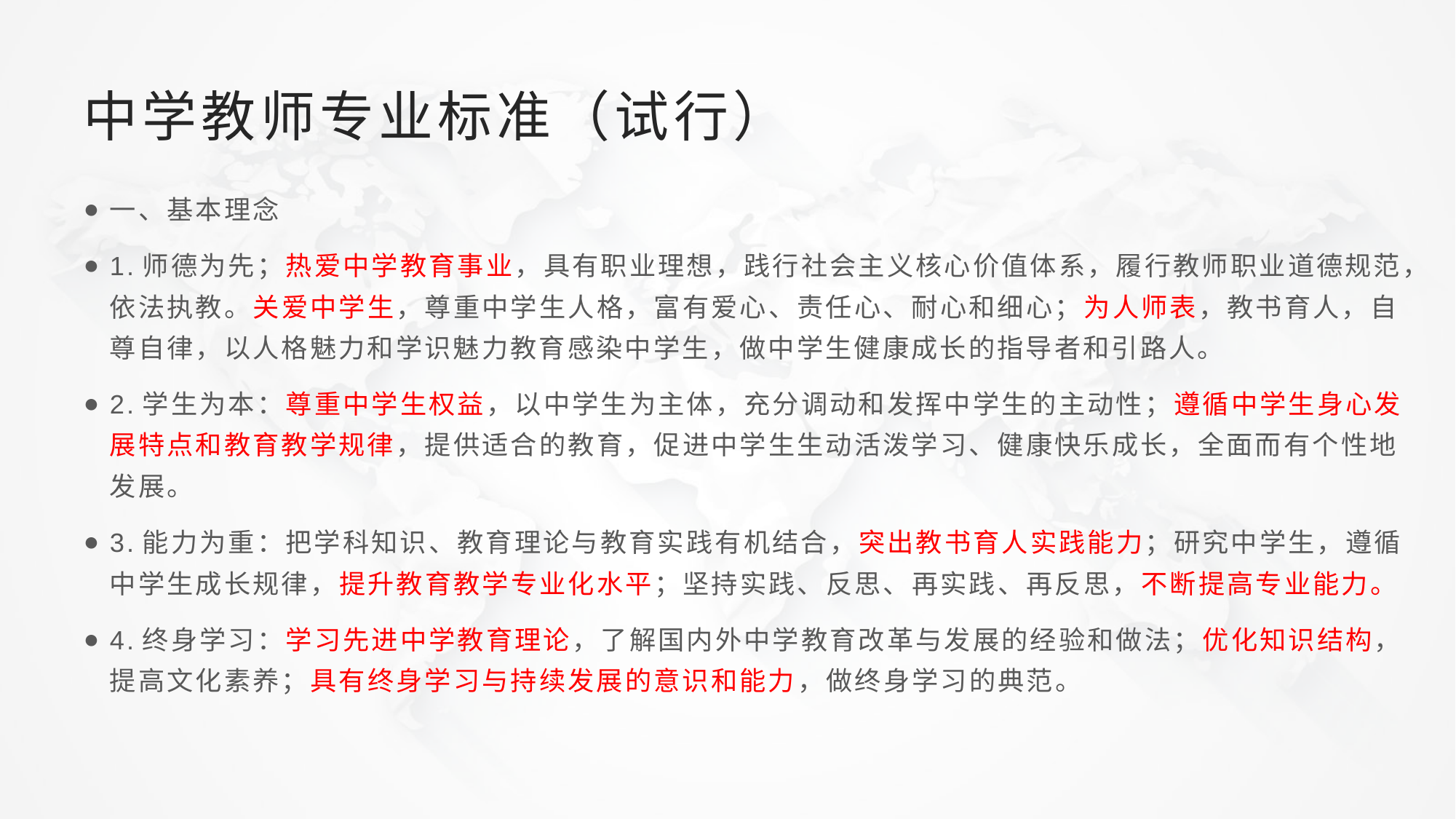

# 中学教师专业标准（试行）
一、基本理念
1.师德为先；热爱中学教育事业，具有职业理想，践行社会主义核心价值体系，履行教师职业道德规范，依法执教。关爱中学生，尊重中学生人格，富有爱心、责任心、耐心和细心；为人师表，教书育人，自尊自律，以人格魅力和学识魅力教育感染中学生，做中学生健康成长的指导者和引路人。
2.学生为本：尊重中学生权益，以中学生为主体，充分调动和发挥中学生的主动性；遵循中学生身心发展特点和教育教学规律，提供适合的教育，促进中学生生动活泼学习、健康快乐成长，全面而有个性地发展。
3.能力为重：把学科知识、教育理论与教育实践有机结合，突出教书育人实践能力；研究中学生，遵循中学生成长规律，提升教育教学专业化水平；坚持实践、反思、再实践、再反思，不断提高专业能力。
4.终身学习：学习先进中学教育理论，了解国内外中学教育改革与发展的经验和做法；优化知识结构，提高文化素养；具有终身学习与持续发展的意识和能力，做终身学习的典范。